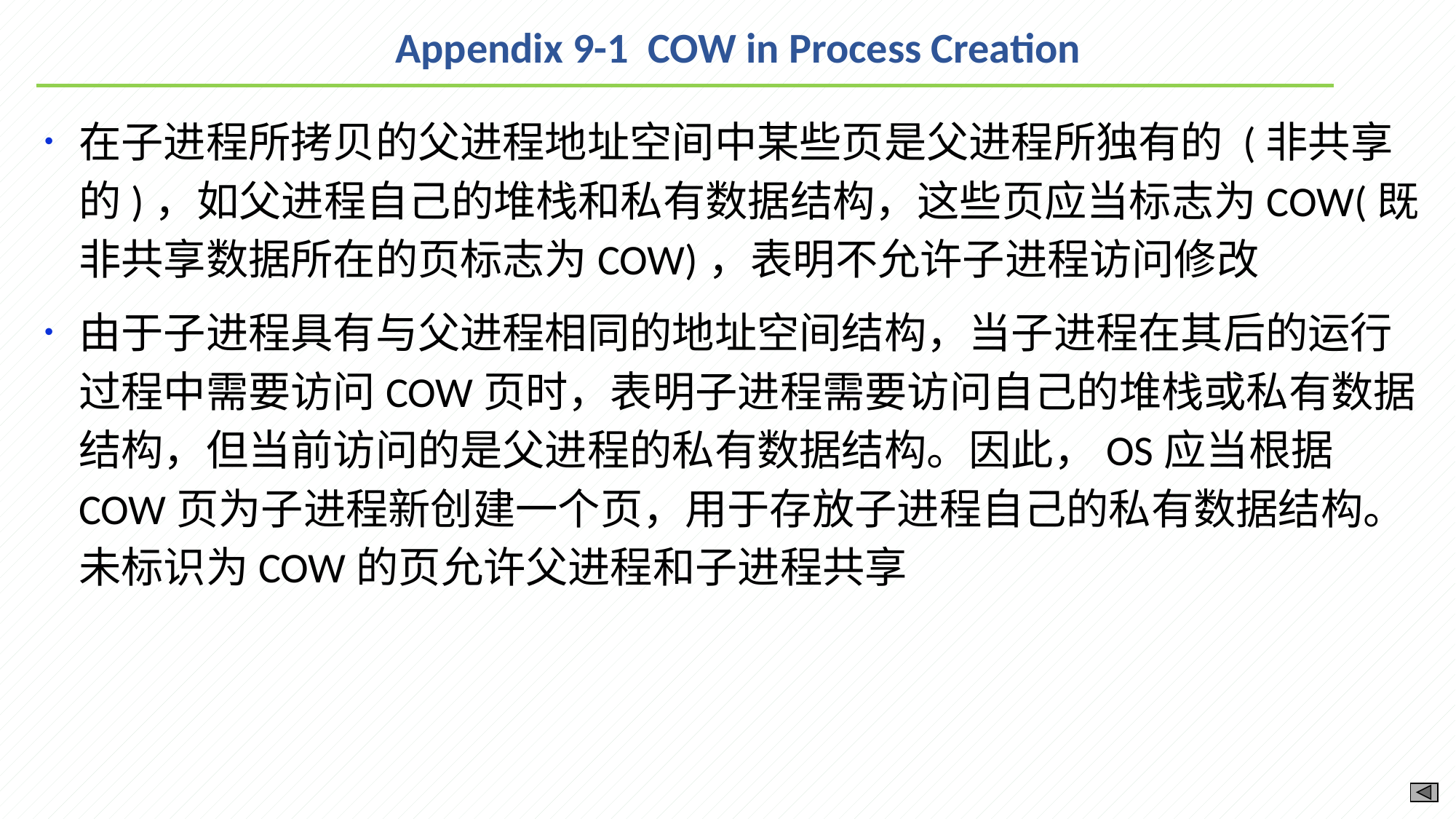

# Appendix 9-1  COW in Process Creation
在子进程所拷贝的父进程地址空间中某些页是父进程所独有的 (非共享的)，如父进程自己的堆栈和私有数据结构，这些页应当标志为COW(既非共享数据所在的页标志为COW)，表明不允许子进程访问修改
由于子进程具有与父进程相同的地址空间结构，当子进程在其后的运行过程中需要访问COW页时，表明子进程需要访问自己的堆栈或私有数据结构，但当前访问的是父进程的私有数据结构。因此，OS应当根据COW页为子进程新创建一个页，用于存放子进程自己的私有数据结构。未标识为COW的页允许父进程和子进程共享